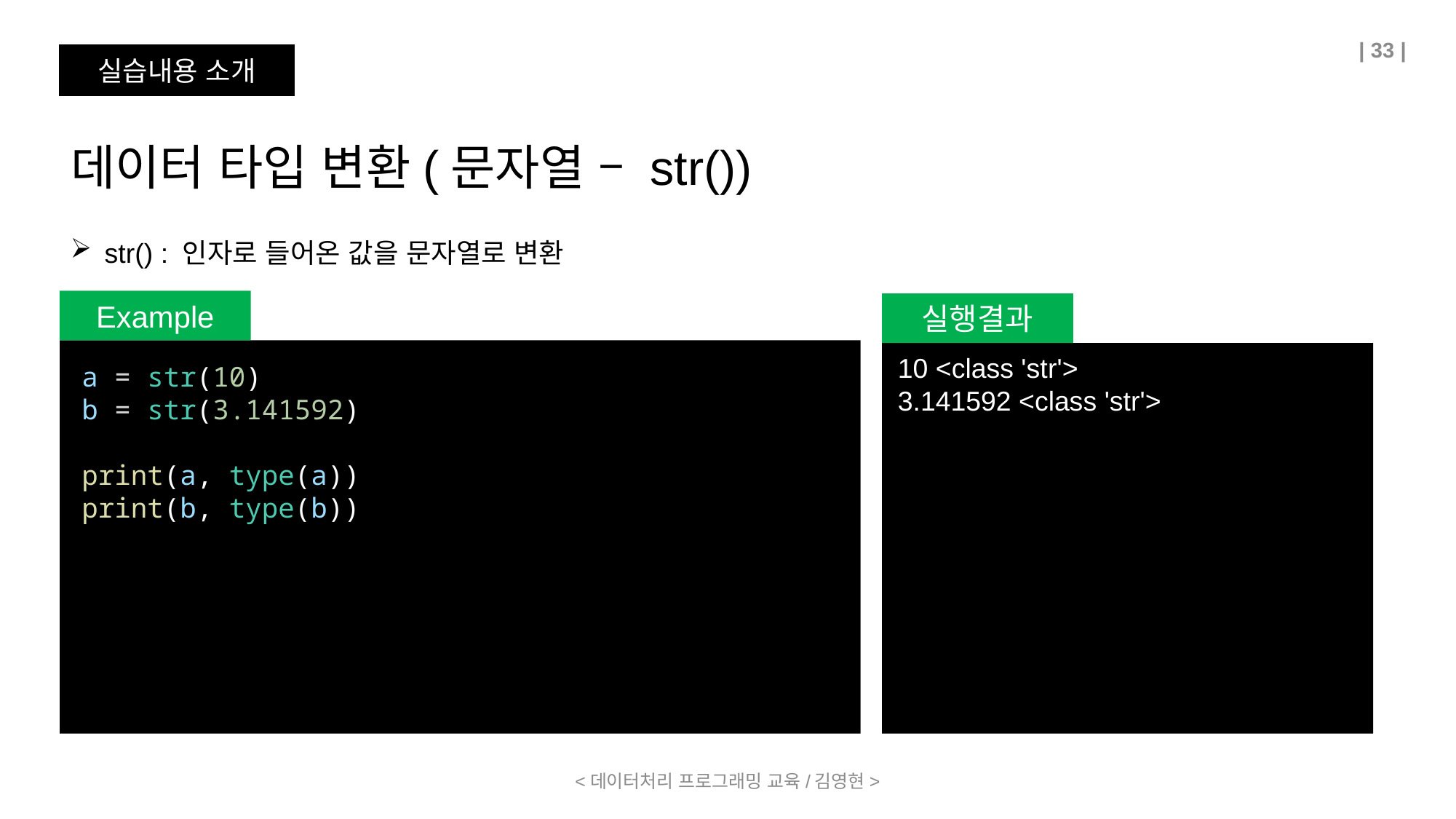

| 33 |
실습내용 소개
데이터 타입 변환(문자열 – str())
str() : 인자로 들어온 값을 문자열로 변환
Example
실행결과

10 <class 'str'>
3.141592 <class 'str'>
a = str(10)
b = str(3.141592)
print(a, type(a))
print(b, type(b))
<데이터처리 프로그래밍 교육/김영현>